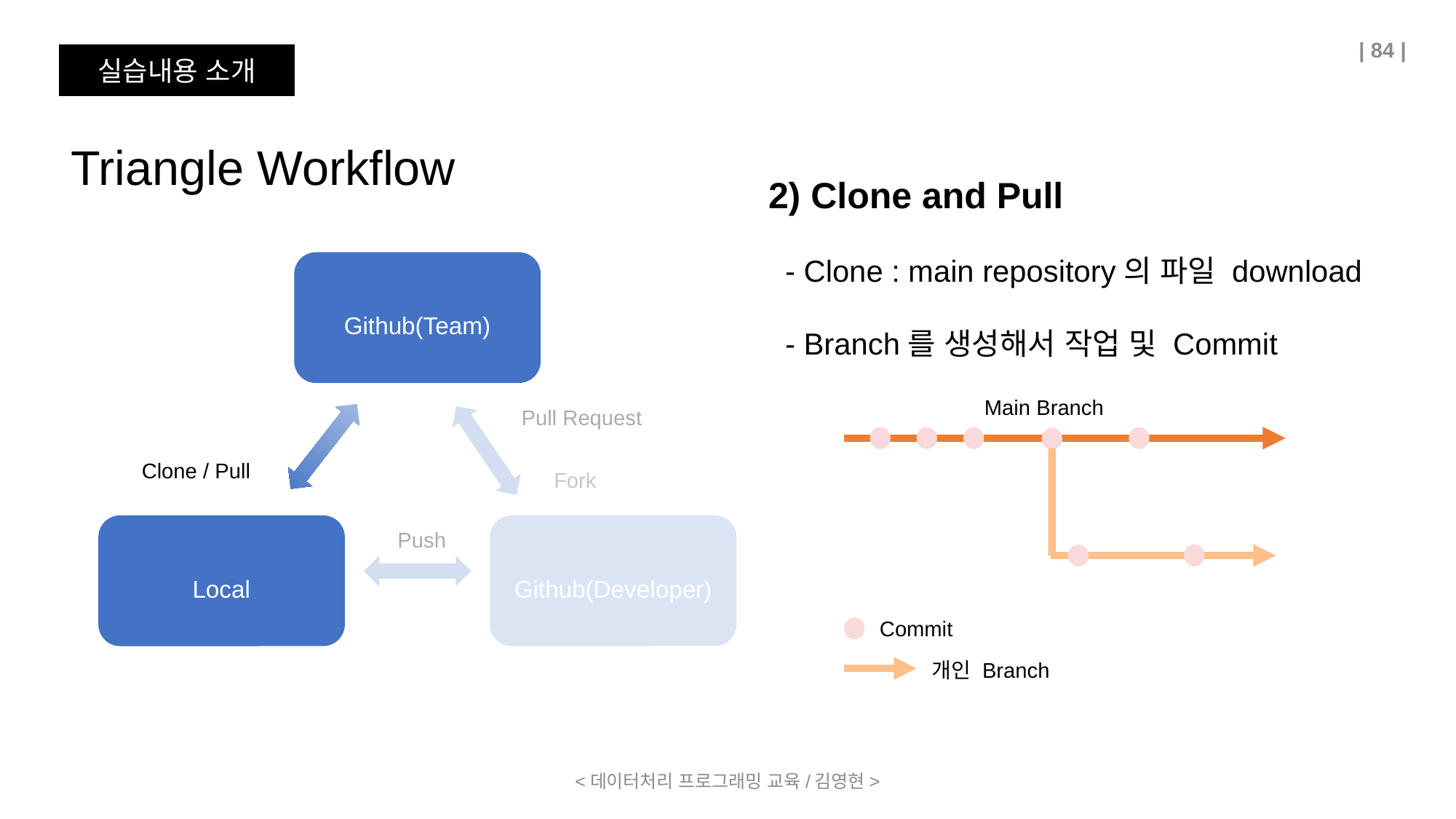

| 84 |
실습내용 소개
Triangle Workflow
2) Clone and Pull
  - Clone : main repository의 파일 download
  - Branch를 생성해서 작업 및 Commit
Github(Team)
Main Branch
Pull Request

Clone / Pull
Fork
Local
Github(Developer)
Push

Commit

개인 Branch
<데이터처리 프로그래밍 교육/김영현>